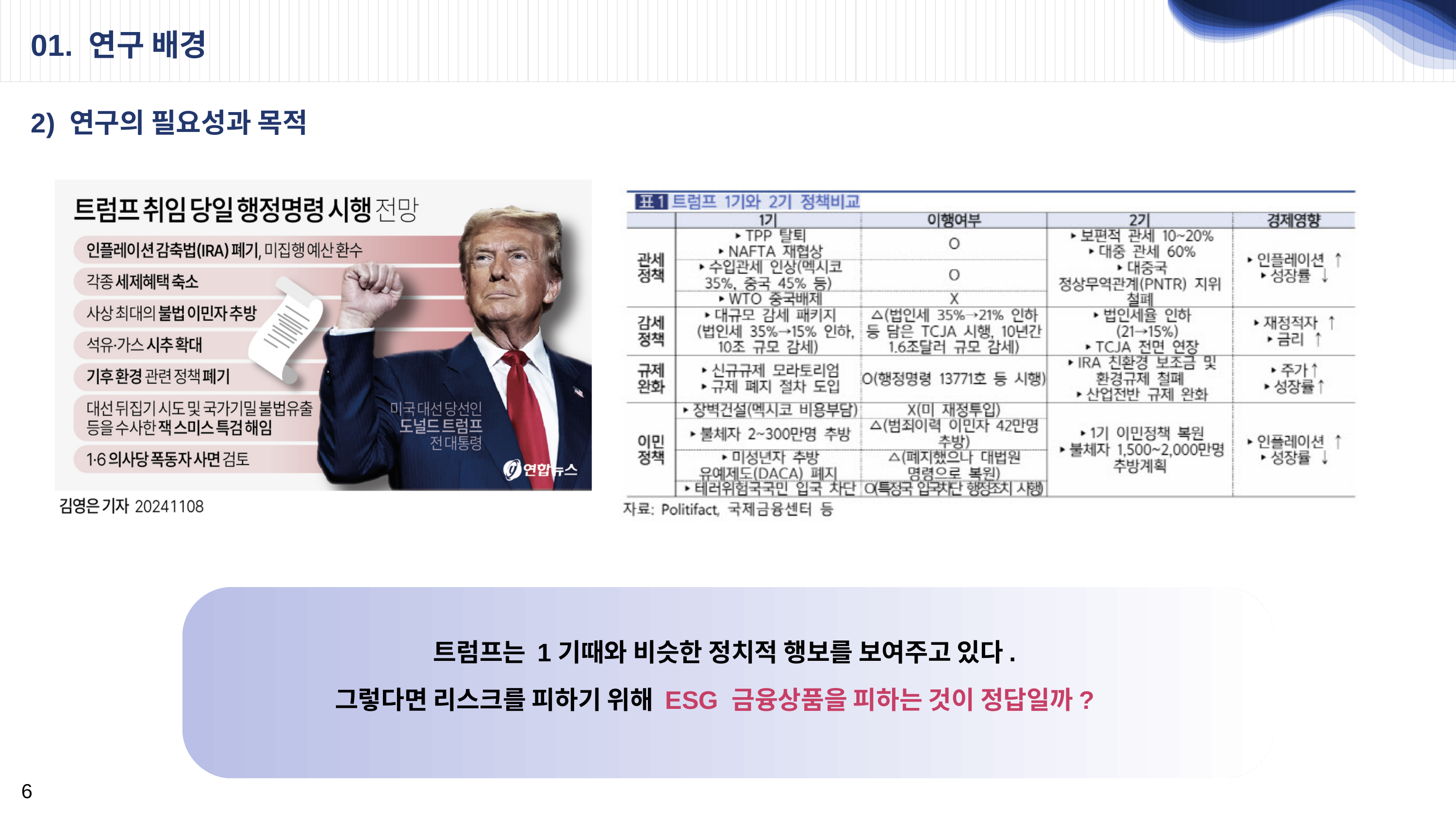

01. 연구 배경
2) 연구의 필요성과 목적

트럼프는 1기때와 비슷한 정치적 행보를 보여주고 있다.
그렇다면 리스크를 피하기 위해 ESG 금융상품을 피하는 것이 정답일까?
6